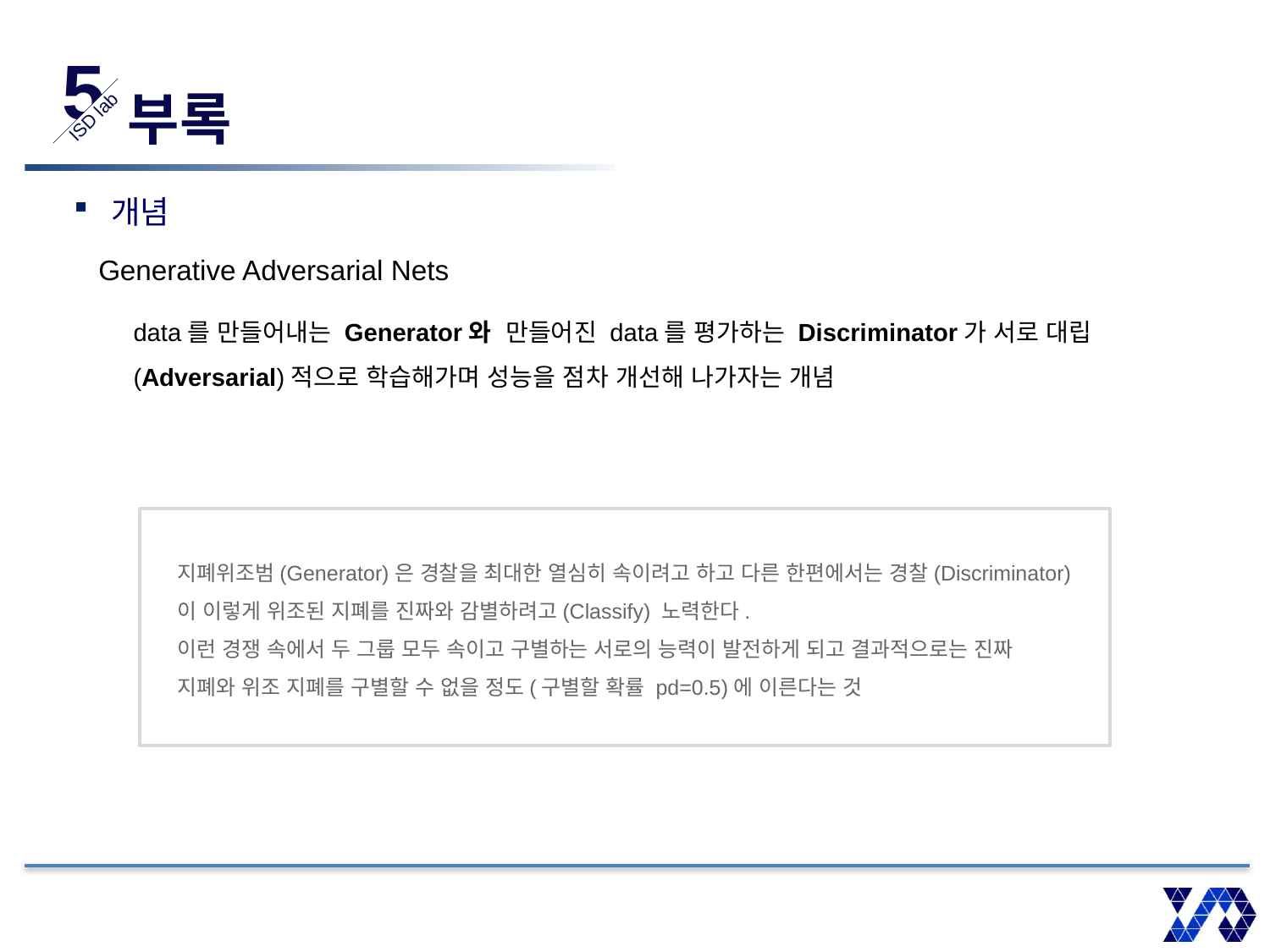

5

ISD lab
# 부록
개념
Generative Adversarial Nets
data를 만들어내는 Generator와  만들어진 data를 평가하는 Discriminator가 서로 대립(Adversarial)적으로 학습해가며 성능을 점차 개선해 나가자는 개념

지폐위조범(Generator)은 경찰을 최대한 열심히 속이려고 하고 다른 한편에서는 경찰(Discriminator)이 이렇게 위조된 지폐를 진짜와 감별하려고(Classify) 노력한다.
이런 경쟁 속에서 두 그룹 모두 속이고 구별하는 서로의 능력이 발전하게 되고 결과적으로는 진짜 지폐와 위조 지폐를 구별할 수 없을 정도(구별할 확률 pd=0.5)에 이른다는 것